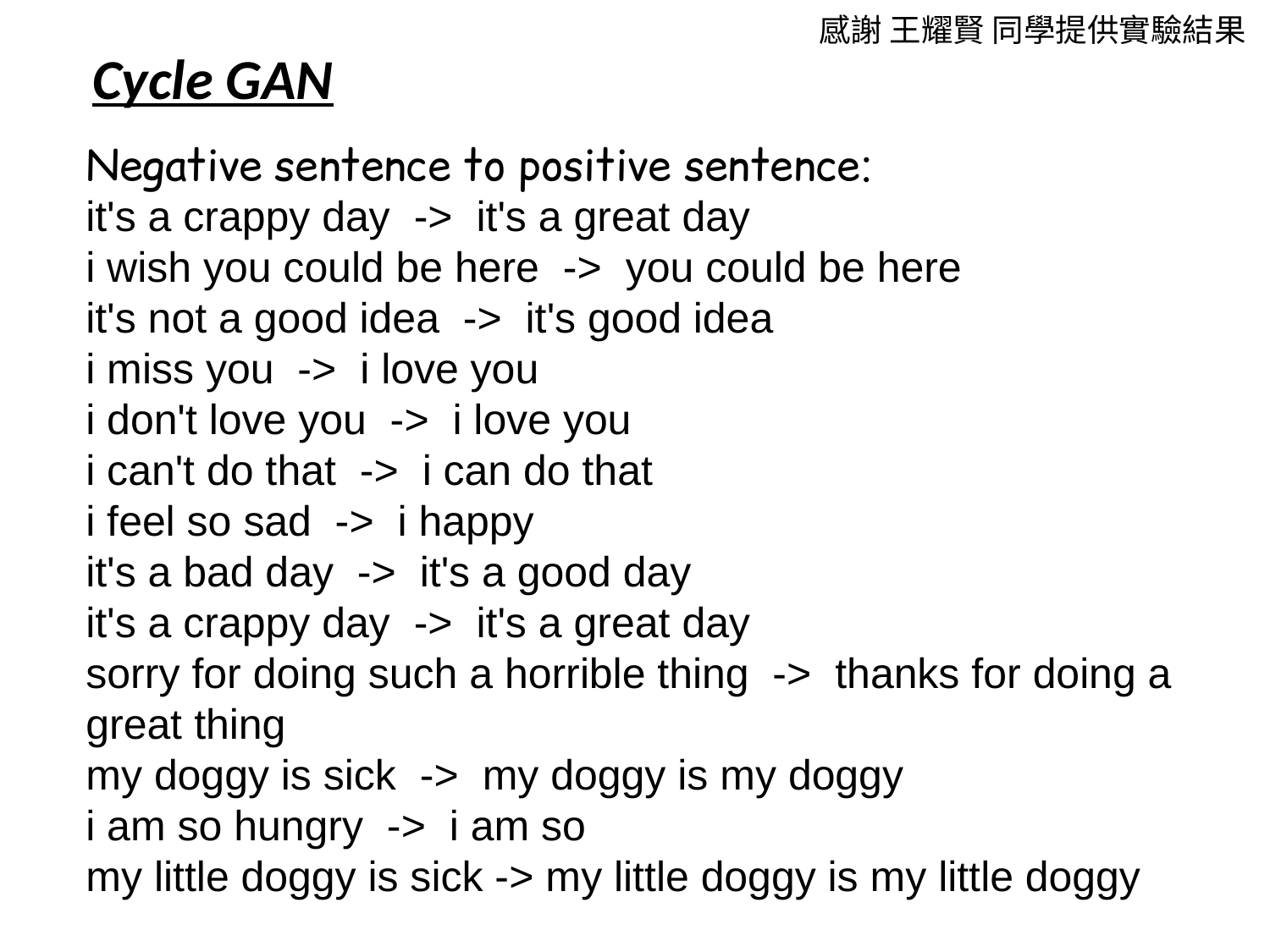

感謝 王耀賢 同學提供實驗結果
Cycle GAN
Negative sentence to positive sentence:
it's a crappy day  ->  it's a great day
i wish you could be here  ->  you could be here
it's not a good idea  ->  it's good idea
i miss you  ->  i love you
i don't love you  ->  i love you
i can't do that  ->  i can do that
i feel so sad  ->  i happy
it's a bad day  ->  it's a good day
it's a crappy day  ->  it's a great day
sorry for doing such a horrible thing  ->  thanks for doing a great thing
my doggy is sick  ->  my doggy is my doggy
i am so hungry  ->  i am so
my little doggy is sick -> my little doggy is my little doggy
# Examples